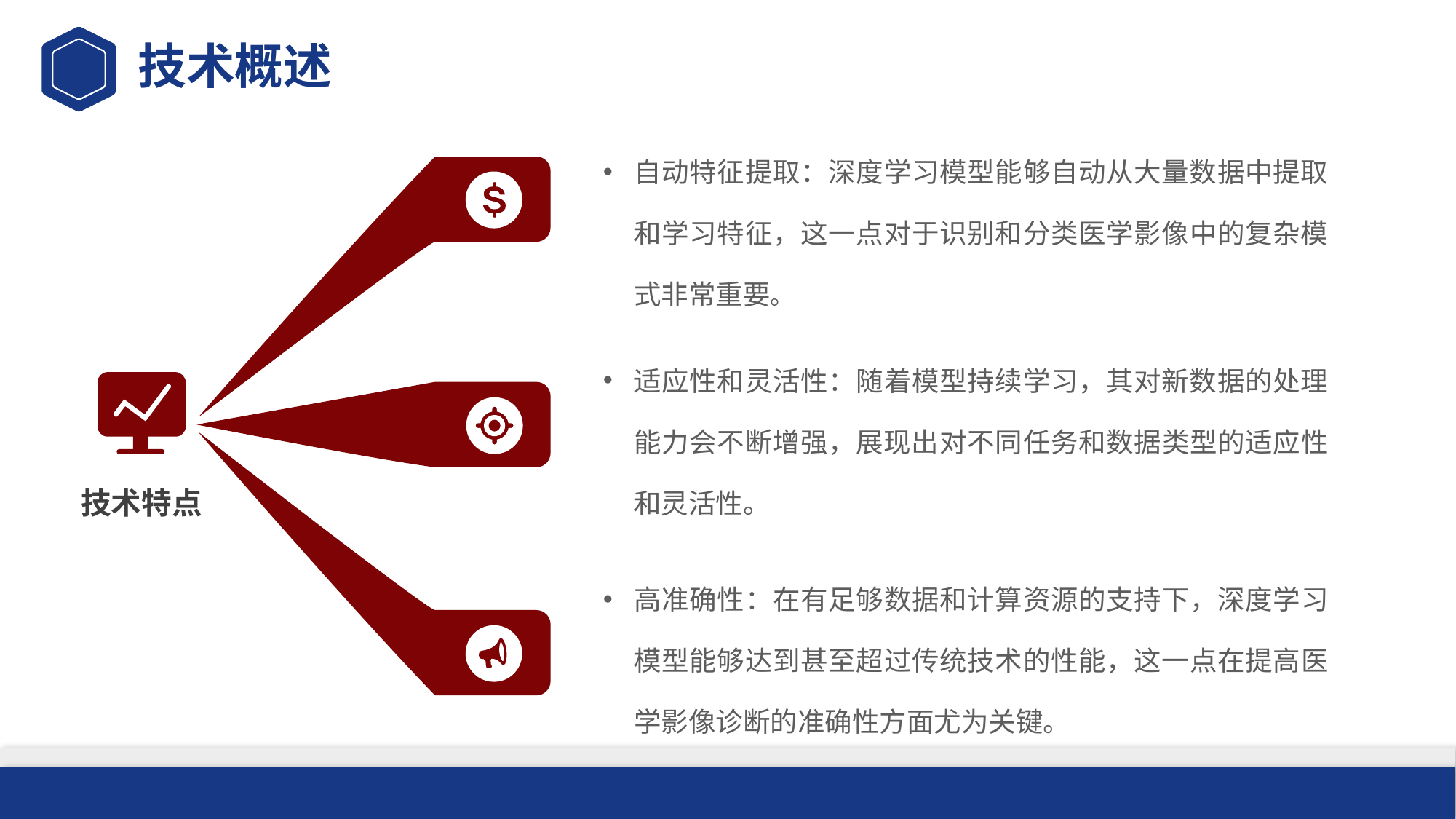

技术概述

自动特征提取：深度学习模型能够自动从大量数据中提取和学习特征，这一点对于识别和分类医学影像中的复杂模式非常重要。

适应性和灵活性：随着模型持续学习，其对新数据的处理能力会不断增强，展现出对不同任务和数据类型的适应性和灵活性。

技术特点

高准确性：在有足够数据和计算资源的支持下，深度学习模型能够达到甚至超过传统技术的性能，这一点在提高医学影像诊断的准确性方面尤为关键。